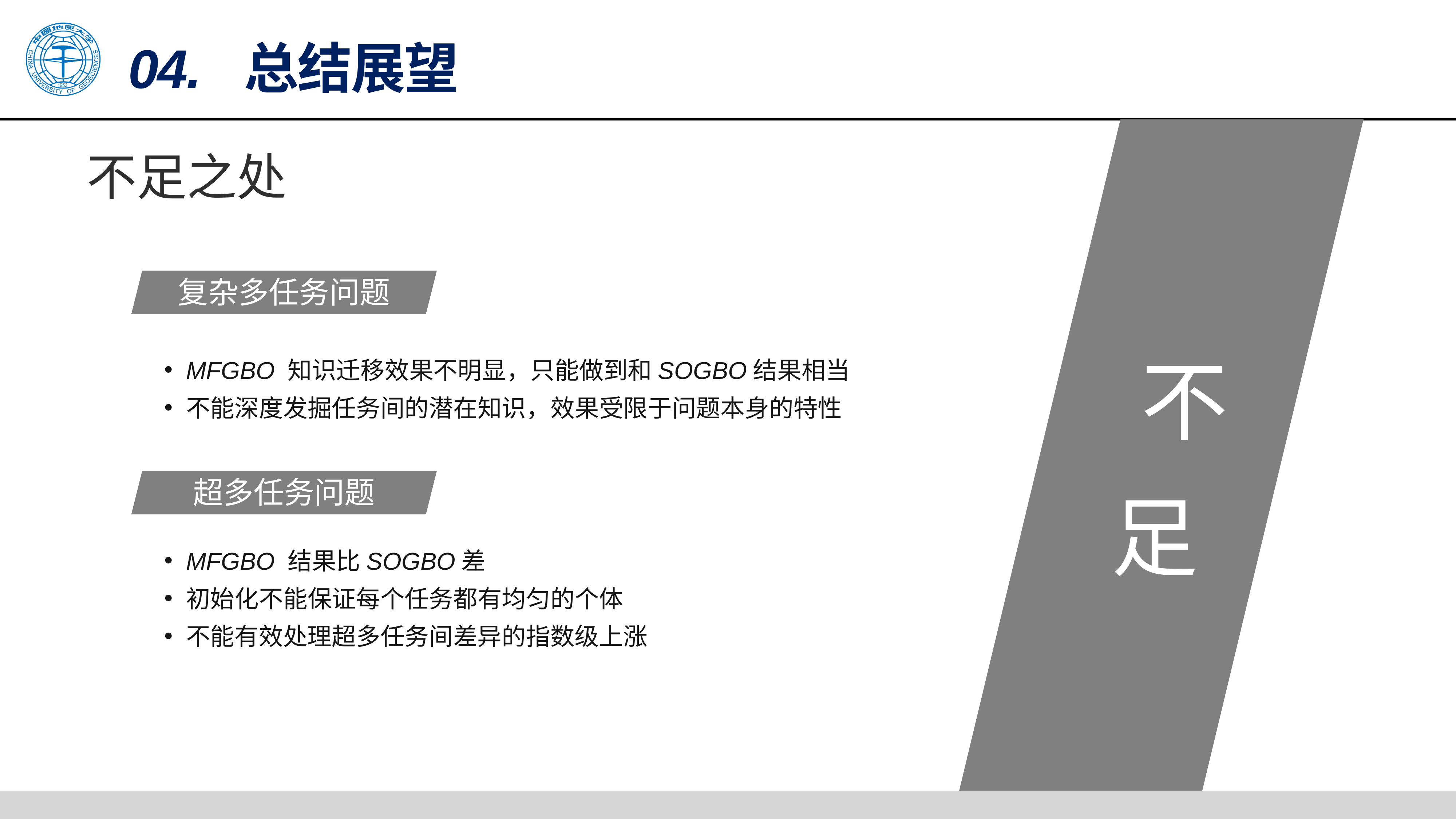

不足之处
复杂多任务问题

  不足
MFGBO 知识迁移效果不明显，只能做到和SOGBO结果相当
不能深度发掘任务间的潜在知识，效果受限于问题本身的特性
超多任务问题

MFGBO 结果比SOGBO差
初始化不能保证每个任务都有均匀的个体
不能有效处理超多任务间差异的指数级上涨